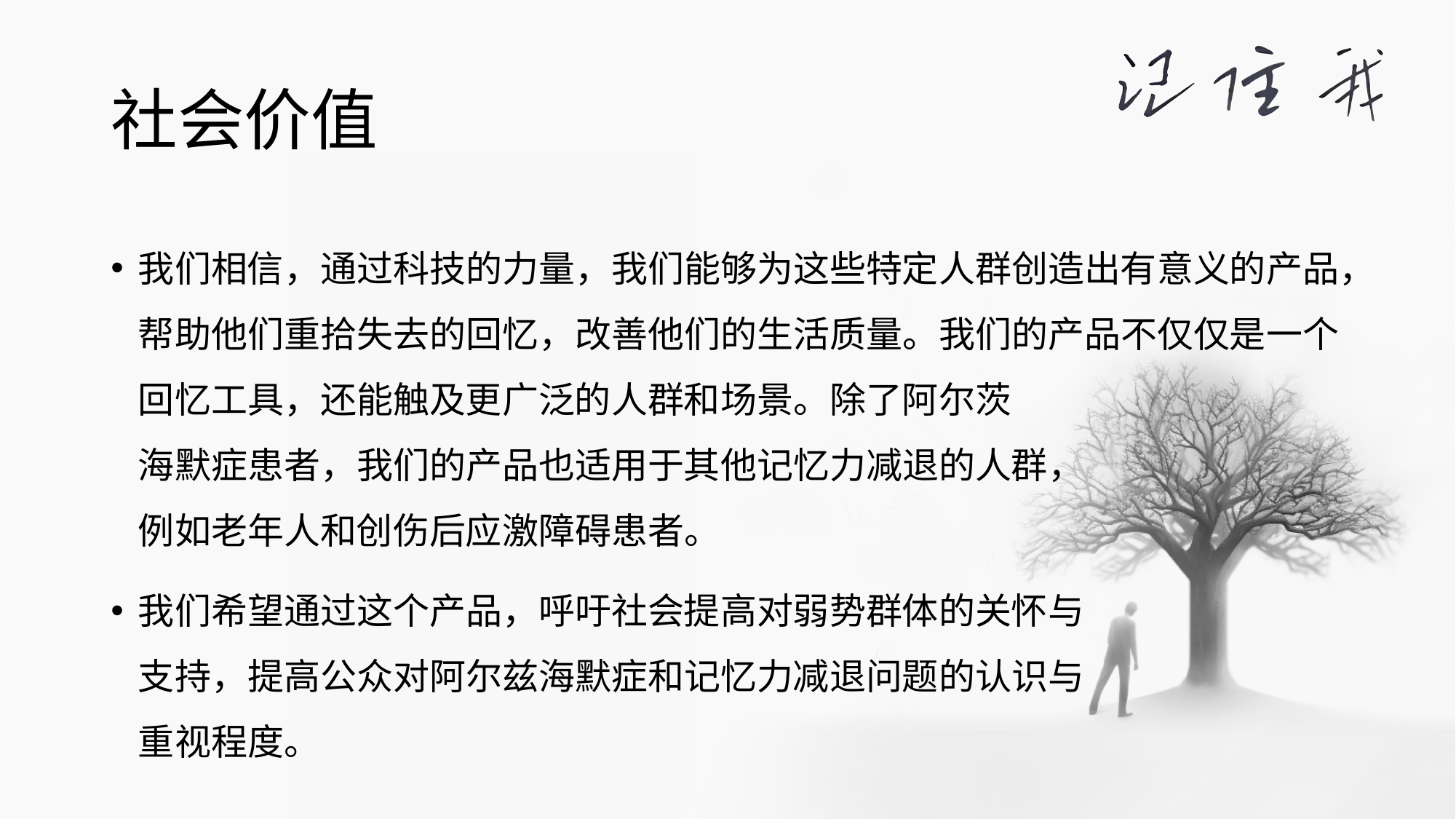

# 社会价值
我们相信，通过科技的力量，我们能够为这些特定人群创造出有意义的产品，帮助他们重拾失去的回忆，改善他们的生活质量。我们的产品不仅仅是一个回忆工具，还能触及更广泛的人群和场景。除了阿尔茨
海默症患者，我们的产品也适用于其他记忆力减退的人群，
例如老年人和创伤后应激障碍患者。
我们希望通过这个产品，呼吁社会提高对弱势群体的关怀与
支持，提高公众对阿尔兹海默症和记忆力减退问题的认识与
重视程度。